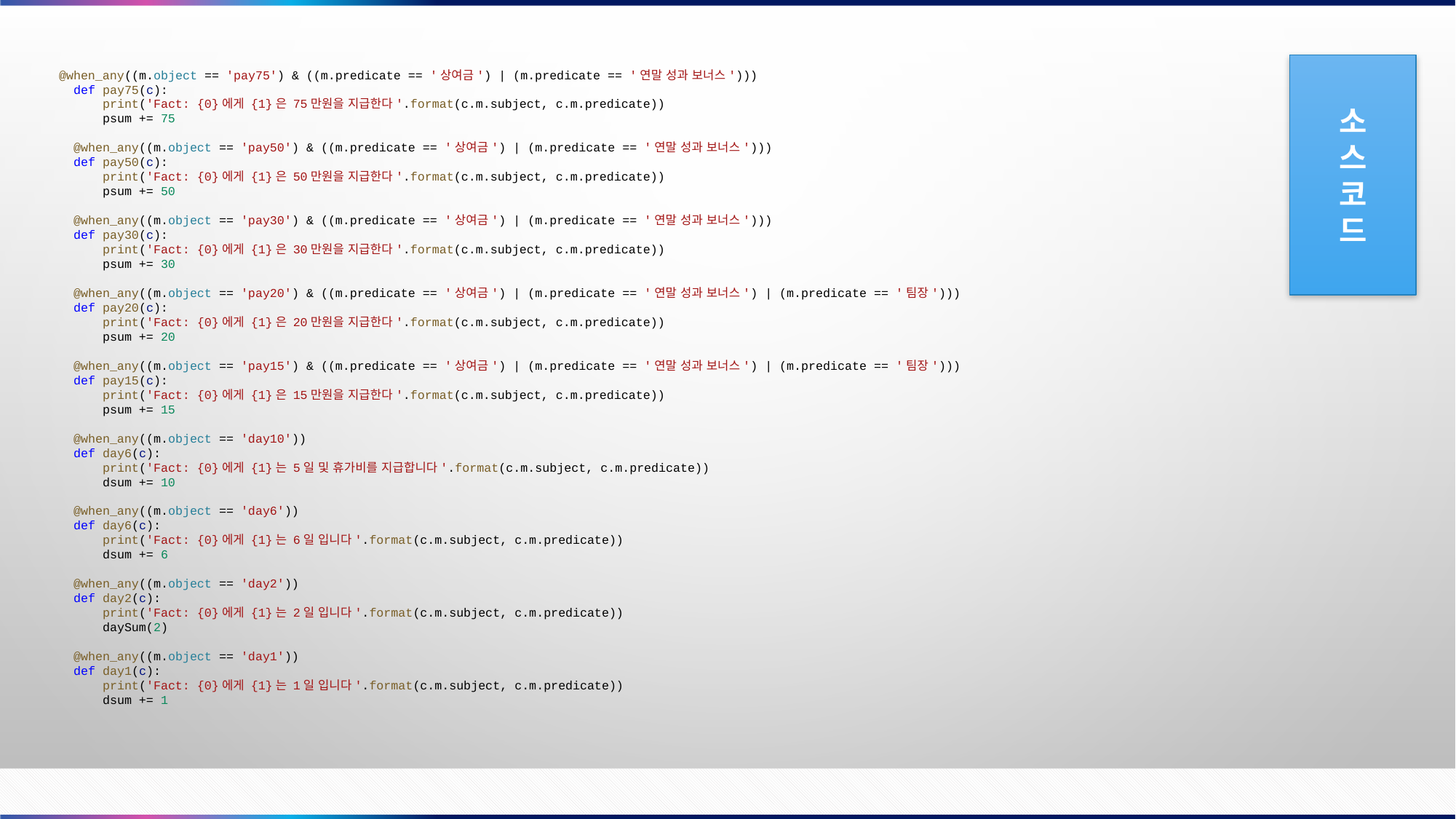

소
스
코
드
  @when_any((m.object == 'pay75') & ((m.predicate == '상여금') | (m.predicate == '연말 성과 보너스')))
    def pay75(c):
        print('Fact: {0}에게 {1}은 75만원을 지급한다'.format(c.m.subject, c.m.predicate))
        psum += 75

    @when_any((m.object == 'pay50') & ((m.predicate == '상여금') | (m.predicate == '연말 성과 보너스')))
    def pay50(c):
        print('Fact: {0}에게 {1}은 50만원을 지급한다'.format(c.m.subject, c.m.predicate))
        psum += 50

    @when_any((m.object == 'pay30') & ((m.predicate == '상여금') | (m.predicate == '연말 성과 보너스')))
    def pay30(c):
        print('Fact: {0}에게 {1}은 30만원을 지급한다'.format(c.m.subject, c.m.predicate))
        psum += 30

    @when_any((m.object == 'pay20') & ((m.predicate == '상여금') | (m.predicate == '연말 성과 보너스') | (m.predicate == '팀장')))
    def pay20(c):
        print('Fact: {0}에게 {1}은 20만원을 지급한다'.format(c.m.subject, c.m.predicate))
        psum += 20
    @when_any((m.object == 'pay15') & ((m.predicate == '상여금') | (m.predicate == '연말 성과 보너스') | (m.predicate == '팀장')))
    def pay15(c):
        print('Fact: {0}에게 {1}은 15만원을 지급한다'.format(c.m.subject, c.m.predicate))
        psum += 15
    @when_any((m.object == 'day10'))
    def day6(c):
        print('Fact: {0}에게 {1}는 5일 및 휴가비를 지급합니다'.format(c.m.subject, c.m.predicate))
        dsum += 10
    @when_any((m.object == 'day6'))
    def day6(c):
        print('Fact: {0}에게 {1}는 6일 입니다'.format(c.m.subject, c.m.predicate))
        dsum += 6

    @when_any((m.object == 'day2'))
    def day2(c):
        print('Fact: {0}에게 {1}는 2일 입니다'.format(c.m.subject, c.m.predicate))
        daySum(2)

    @when_any((m.object == 'day1'))
    def day1(c):
        print('Fact: {0}에게 {1}는 1일 입니다'.format(c.m.subject, c.m.predicate))
        dsum += 1